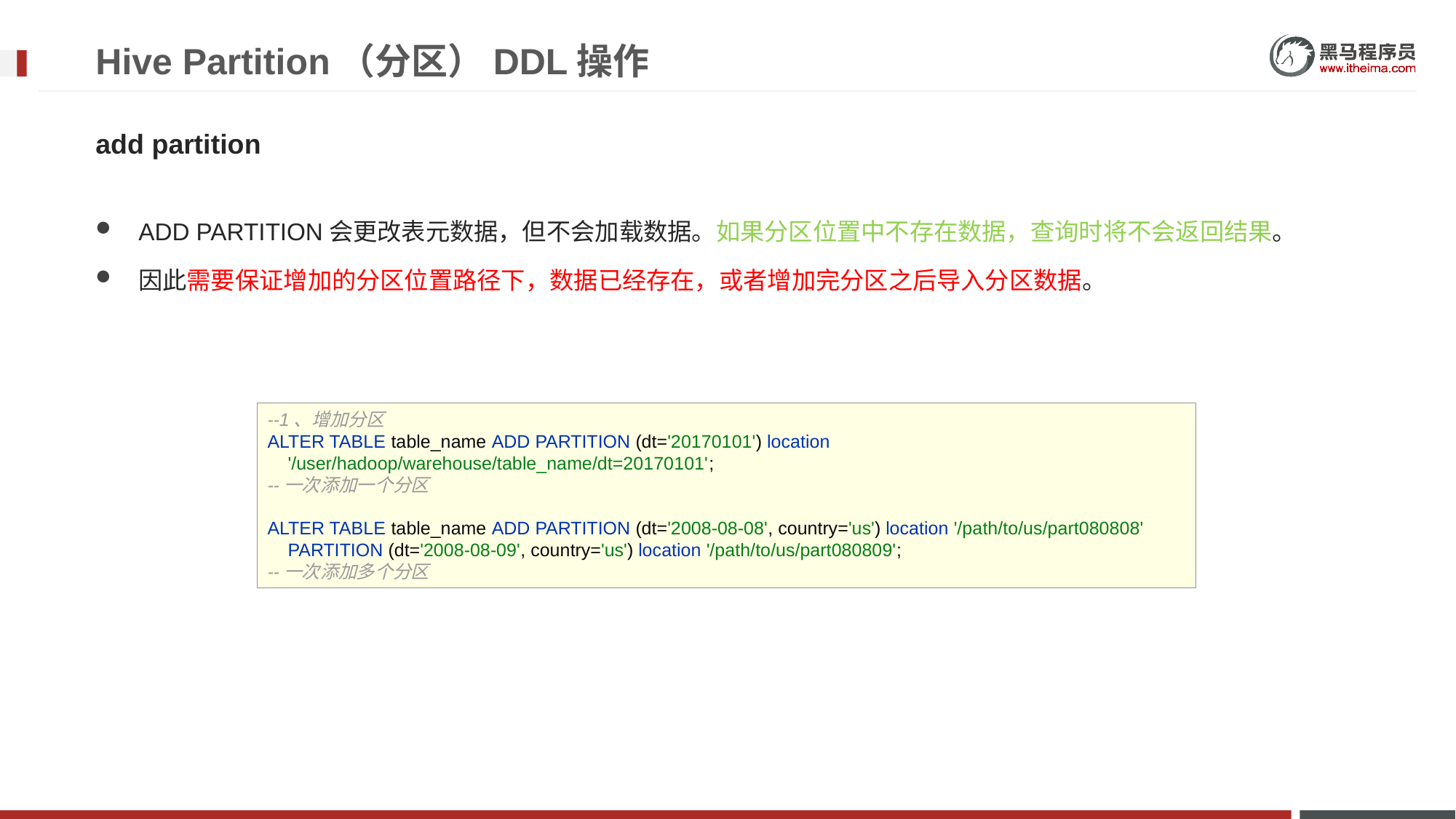

# Hive Partition（分区）DDL操作
add partition
ADD PARTITION会更改表元数据，但不会加载数据。如果分区位置中不存在数据，查询时将不会返回结果。
因此需要保证增加的分区位置路径下，数据已经存在，或者增加完分区之后导入分区数据。
--1、增加分区
ALTER TABLE table_name ADD PARTITION (dt='20170101') location
    '/user/hadoop/warehouse/table_name/dt=20170101';
--一次添加一个分区
ALTER TABLE table_name ADD PARTITION (dt='2008-08-08', country='us') location '/path/to/us/part080808'
    PARTITION (dt='2008-08-09', country='us') location '/path/to/us/part080809';
--一次添加多个分区